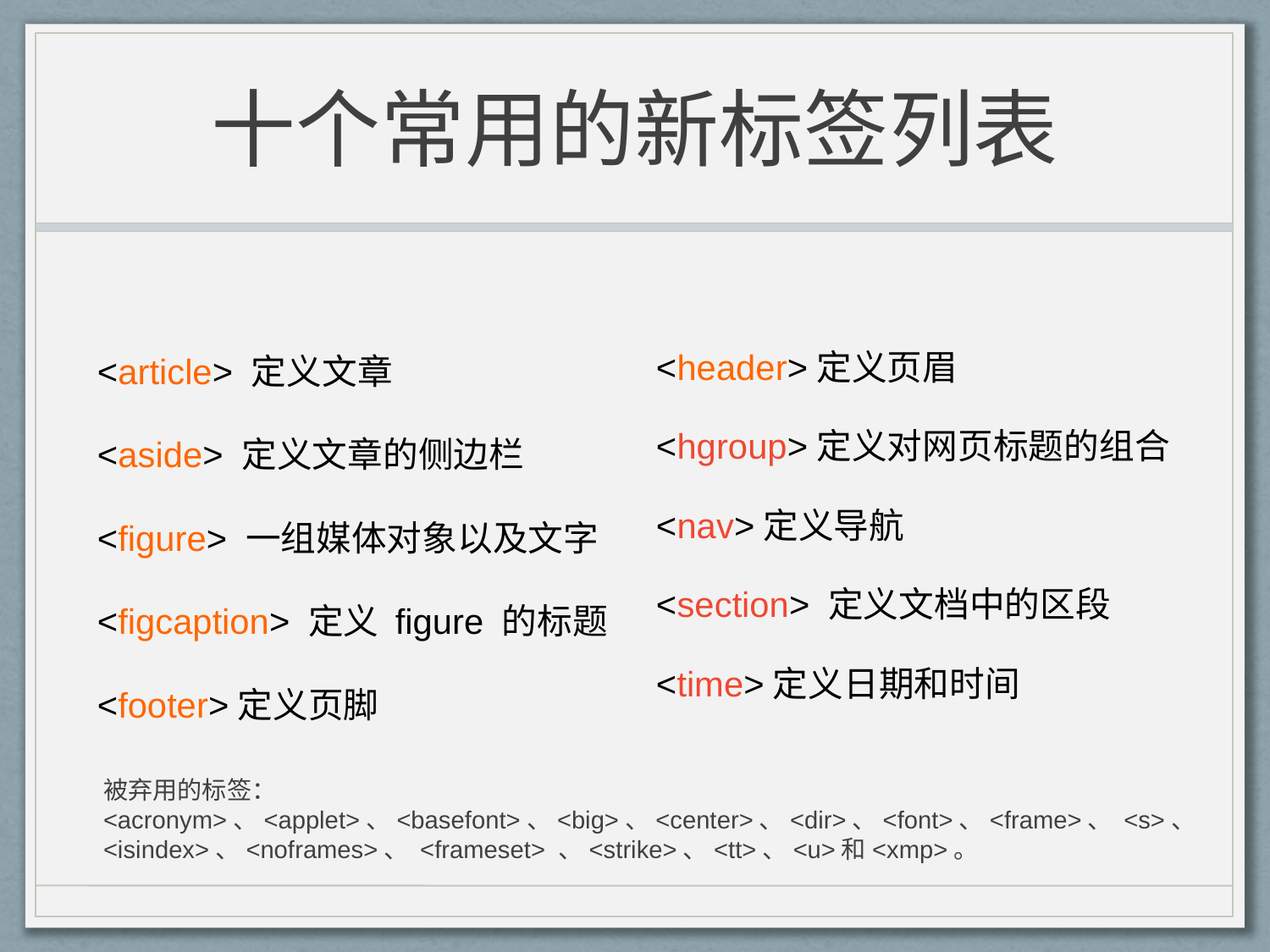

# 十个常用的新标签列表
<article> 定义文章
<aside> 定义文章的侧边栏
<figure> 一组媒体对象以及文字
<figcaption> 定义 figure 的标题
<footer>定义页脚
<header>定义页眉
<hgroup>定义对网页标题的组合
<nav>定义导航
<section> 定义文档中的区段
<time>定义日期和时间
被弃用的标签：<acronym>、<applet>、<basefont>、<big>、<center>、<dir>、<font>、<frame>、 <s>、<isindex>、<noframes>、 <frameset> 、<strike>、<tt>、<u>和<xmp>。